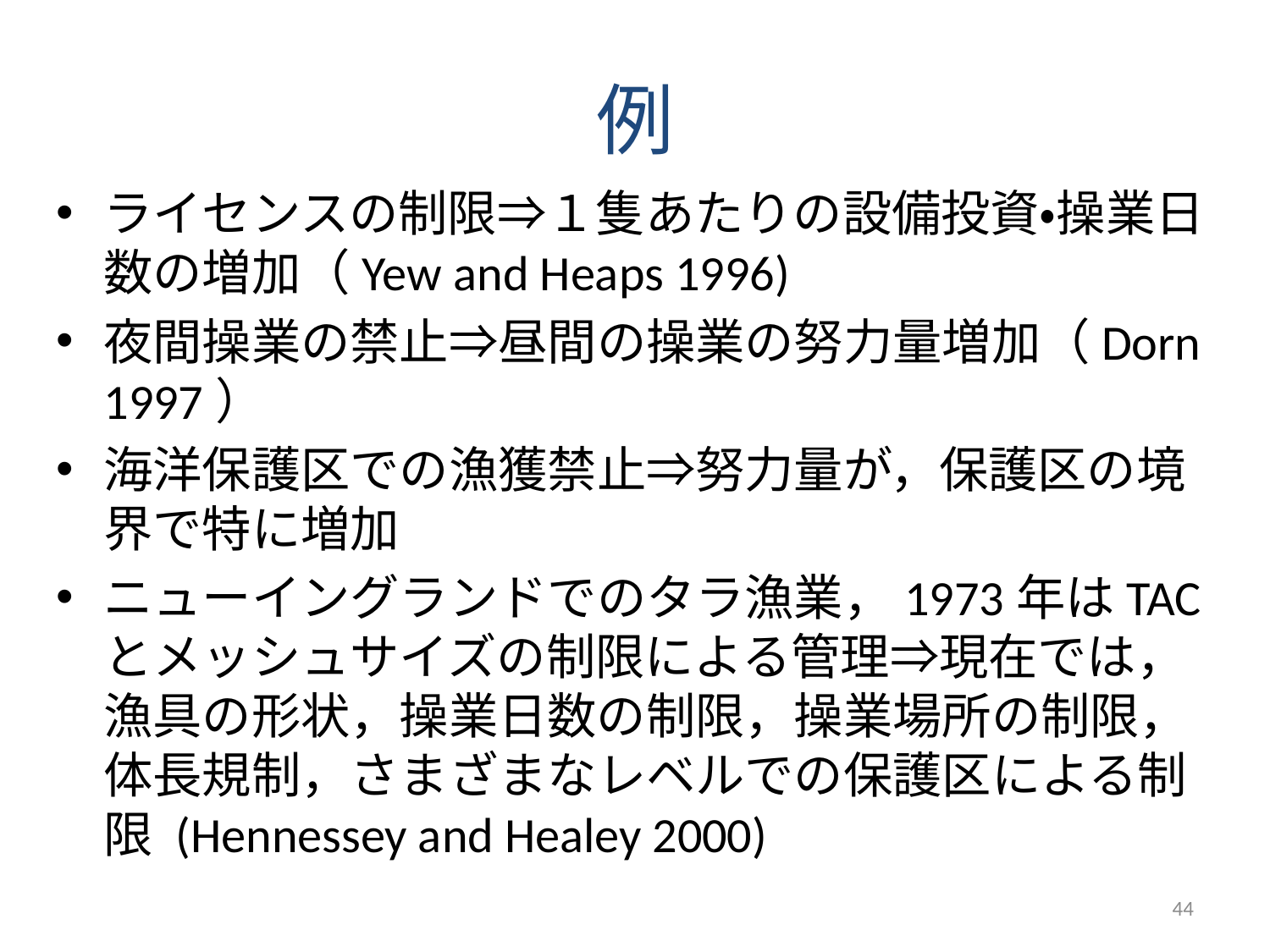

# 例
ライセンスの制限⇒１隻あたりの設備投資・操業日数の増加（Yew and Heaps 1996)
夜間操業の禁止⇒昼間の操業の努力量増加（Dorn 1997）
海洋保護区での漁獲禁止⇒努力量が，保護区の境界で特に増加
ニューイングランドでのタラ漁業，1973年はTACとメッシュサイズの制限による管理⇒現在では，漁具の形状，操業日数の制限，操業場所の制限，体長規制，さまざまなレベルでの保護区による制限 (Hennessey and Healey 2000)

44